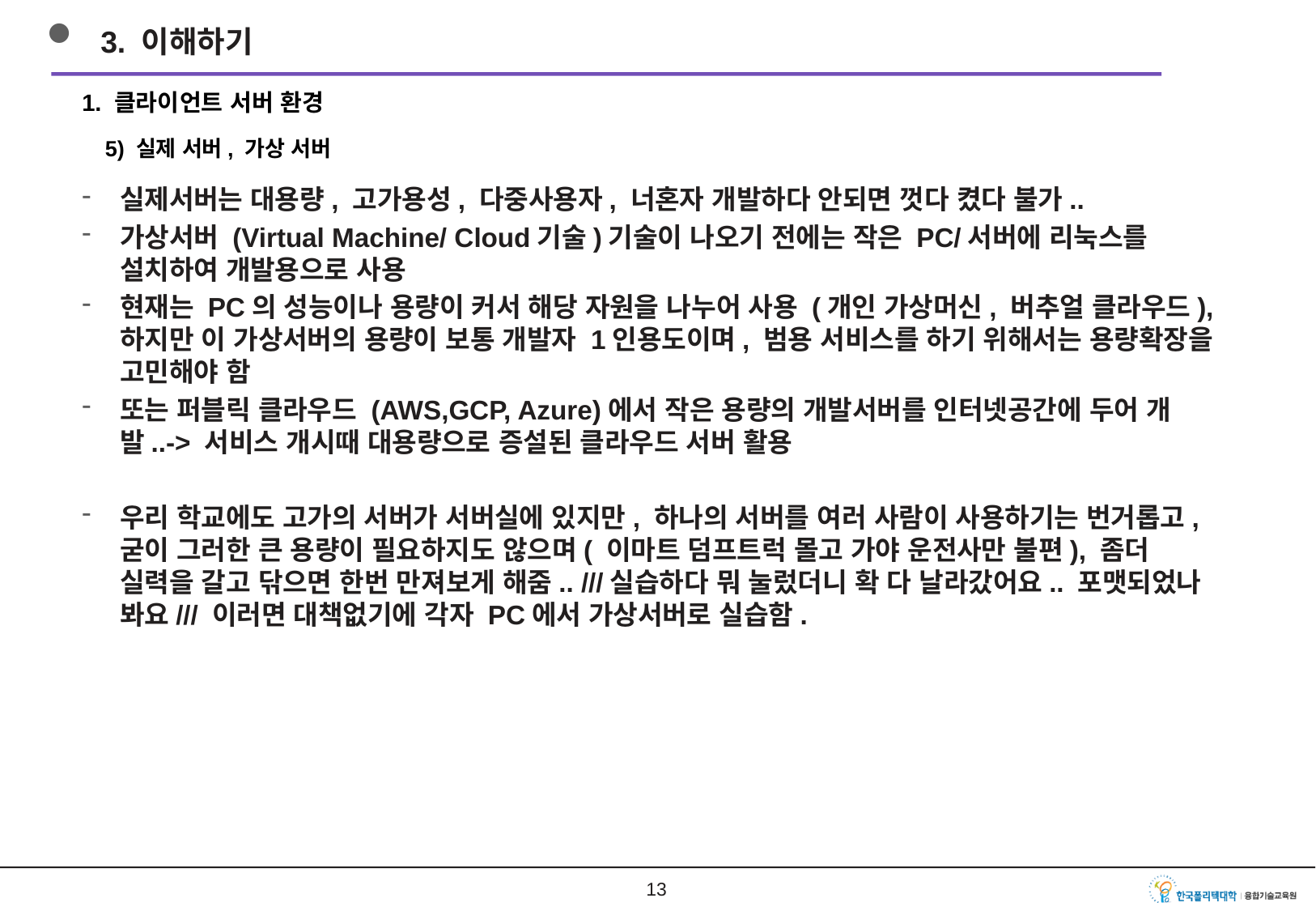

3. 이해하기
1. 클라이언트 서버 환경
5) 실제 서버, 가상 서버
실제서버는 대용량, 고가용성, 다중사용자, 너혼자 개발하다 안되면 껏다 켰다 불가..
가상서버 (Virtual Machine/ Cloud기술)기술이 나오기 전에는 작은 PC/서버에 리눅스를 설치하여 개발용으로 사용
현재는 PC의 성능이나 용량이 커서 해당 자원을 나누어 사용 (개인 가상머신, 버추얼 클라우드), 하지만 이 가상서버의 용량이 보통 개발자 1인용도이며, 범용 서비스를 하기 위해서는 용량확장을 고민해야 함
또는 퍼블릭 클라우드 (AWS,GCP, Azure)에서 작은 용량의 개발서버를 인터넷공간에 두어 개발..-> 서비스 개시때 대용량으로 증설된 클라우드 서버 활용

우리 학교에도 고가의 서버가 서버실에 있지만, 하나의 서버를 여러 사람이 사용하기는 번거롭고, 굳이 그러한 큰 용량이 필요하지도 않으며( 이마트 덤프트럭 몰고 가야 운전사만 불편), 좀더 실력을 갈고 닦으면 한번 만져보게 해줌.. ///실습하다 뭐 눌렀더니 확 다 날라갔어요.. 포맷되었나 봐요/// 이러면 대책없기에 각자 PC에서 가상서버로 실습함.
13